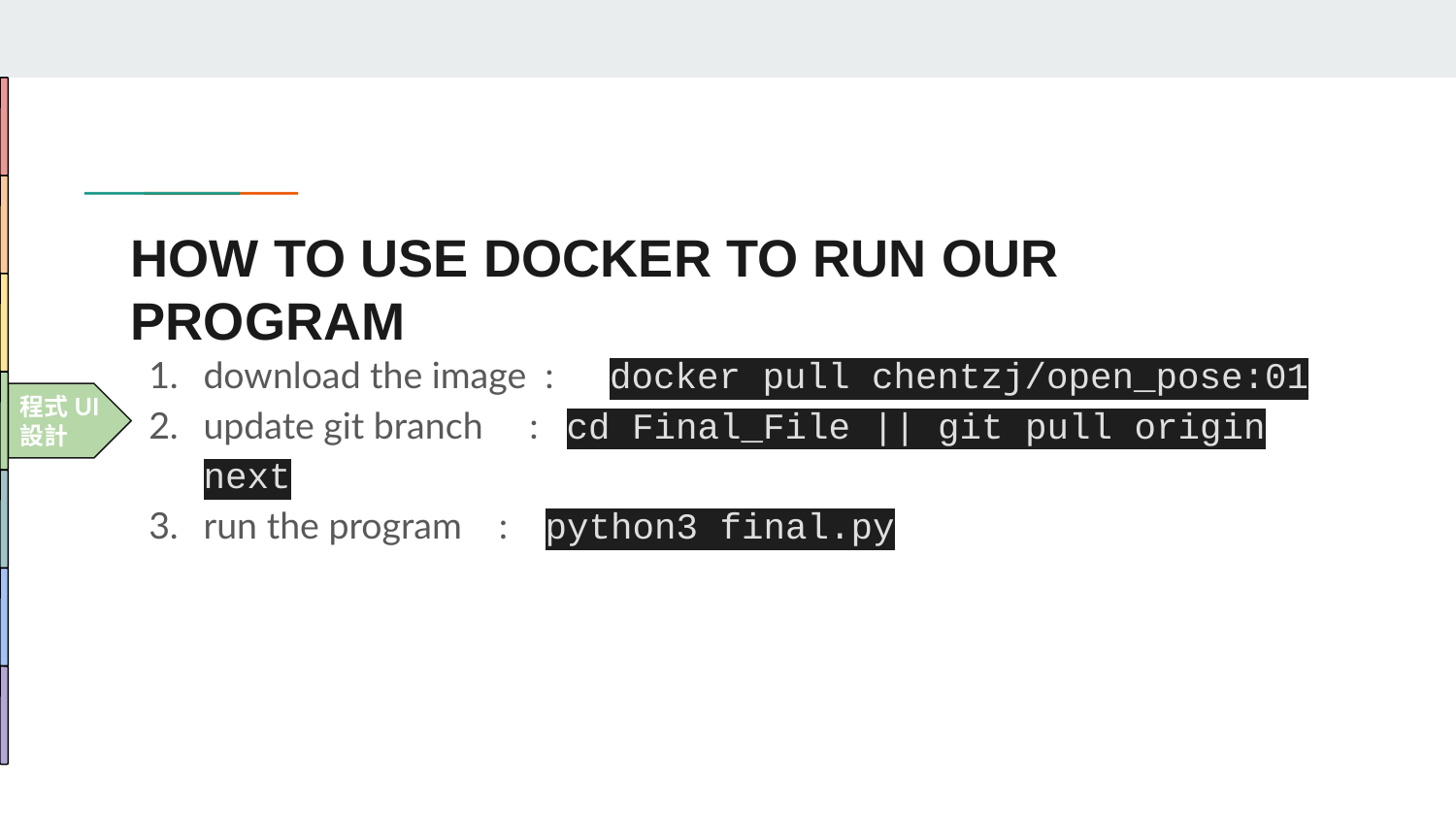

# HOW TO USE DOCKER TO RUN OUR PROGRAM

download the image  :      docker pull chentzj/open_pose:01
update git branch     :   cd Final_File || git pull origin next
run the program    :    python3 final.py

程式UI
設計